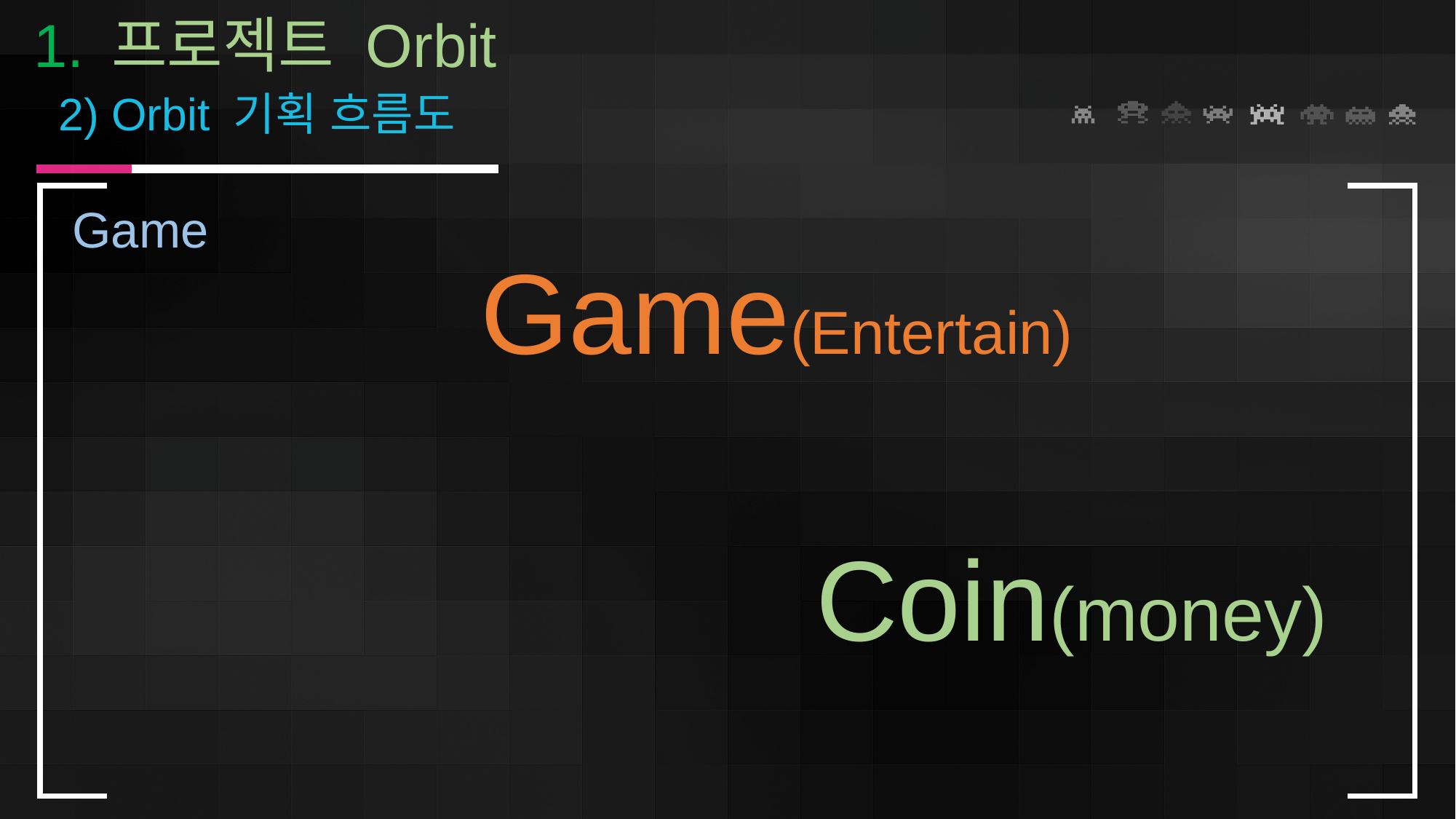

1. 프로젝트 Orbit

  2) Orbit 기획 흐름도

Game
Game(Entertain)
Coin(money)